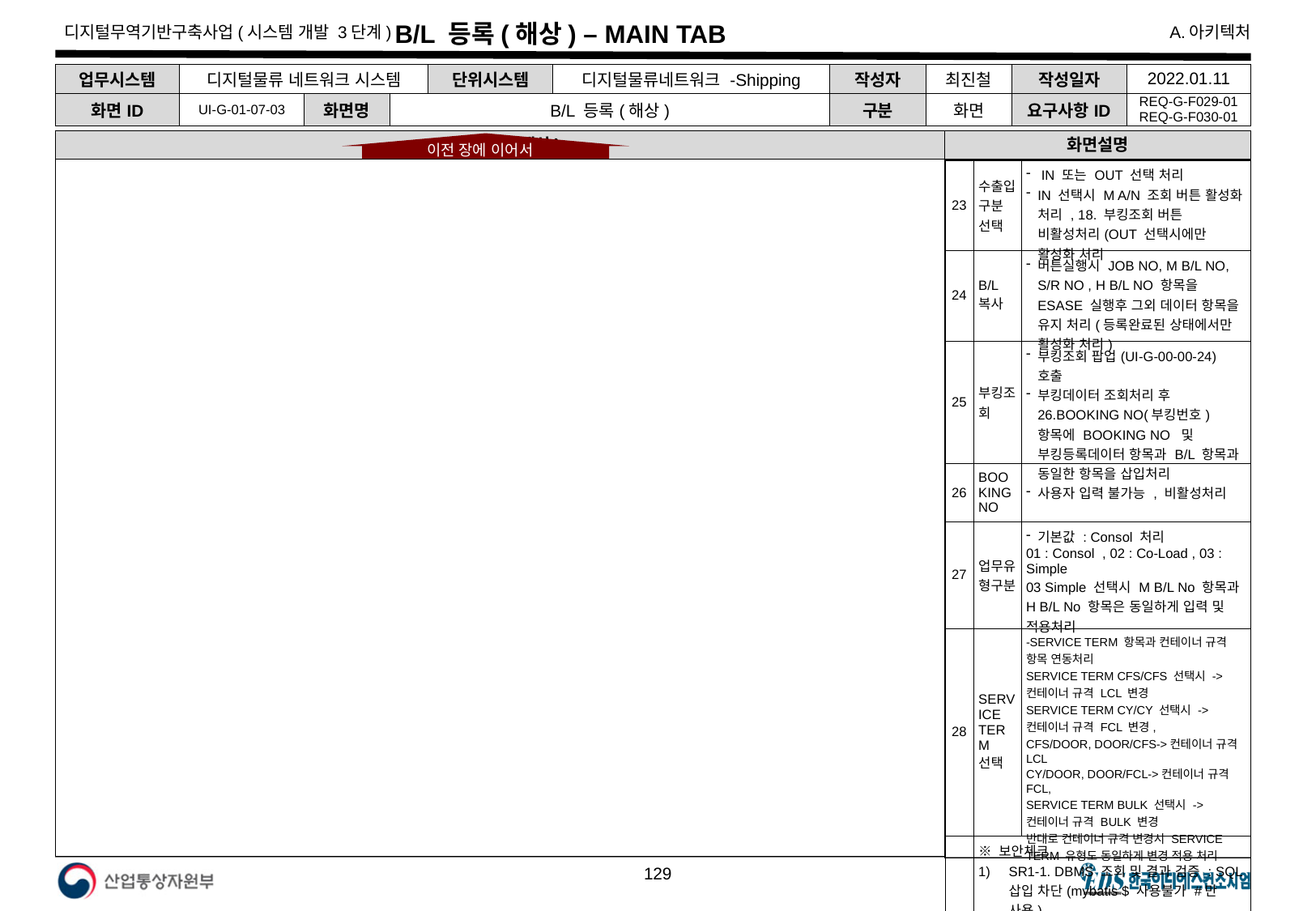

# B/L 등록(해상) – MAIN TAB
| 업무시스템 | 디지털물류 네트워크 시스템 |  |  | 단위시스템 | 디지털물류네트워크 -Shipping | 작성자 | 최진철 | 작성일자 | 2022.01.11 |
| --- | --- | --- | --- | --- | --- | --- | --- | --- | --- |
| 화면ID | UI-G-01-07-03 | 화면명 | B/L 등록(해상) |  |  | 구분 | 화면 | 요구사항ID | REQ-G-F029-01 REQ-G-F030-01 |
B/L 등록(해상)
화면설명

이전 장에 이어서

| 23 | 수출입구분 선택 | IN 또는 OUT 선택 처리 IN 선택시 M A/N 조회 버튼 활성화 처리 , 18. 부킹조회 버튼 비활성처리(OUT 선택시에만 활성화 처리 |
| --- | --- | --- |
| 24 | B/L복사 | 버튼실행시 JOB NO, M B/L NO, S/R NO , H B/L NO 항목을 ESASE 실행후 그외 데이터 항목을 유지 처리(등록완료된 상태에서만 활성화 처리) |
| 25 | 부킹조회 | 부킹조회 팝업(UI-G-00-00-24) 호출 부킹데이터 조회처리 후 26.BOOKING NO(부킹번호)항목에 BOOKING NO 및 부킹등록데이터 항목과 B/L 항목과 동일한 항목을 삽입처리 |
| 26 | BOOKING NO | 사용자 입력 불가능 , 비활성처리 |
| 27 | 업무유형구분 | 기본값 : Consol 처리 01 : Consol , 02 : Co-Load , 03 : Simple 03 Simple 선택시 M B/L No 항목과 H B/L No 항목은 동일하게 입력 및 적용처리 |
| 28 | SERVICE TERM선택 | -SERVICE TERM 항목과 컨테이너 규격 항목 연동처리 SERVICE TERM CFS/CFS 선택시 -> 컨테이너 규격 LCL 변경 SERVICE TERM CY/CY 선택시 -> 컨테이너 규격 FCL 변경, CFS/DOOR, DOOR/CFS->컨테이너 규격 LCL CY/DOOR, DOOR/FCL->컨테이너 규격 FCL, SERVICE TERM BULK 선택시 -> 컨테이너 규격 BULK 변경 반대로 컨테이너 규격 변경시 SERVICE TERM 유형도 동일하게 변경 적용 처리 |
|  | ※ 보안체크 SR1-1. DBMS 조회 및 결과 검증 : SQL 삽입 차단(mybatis $ 사용불가 #만 사용) SR1-5. 웹 서비스 요청 및 결과 검증 : 크로스사이트스크립트(XSS) 차단(공통필터적용) SR3-1. 예외처리 : 에러 시 시스템 정보 노출차단(에러 시 오류페이지 이동 공통 적용) |  |